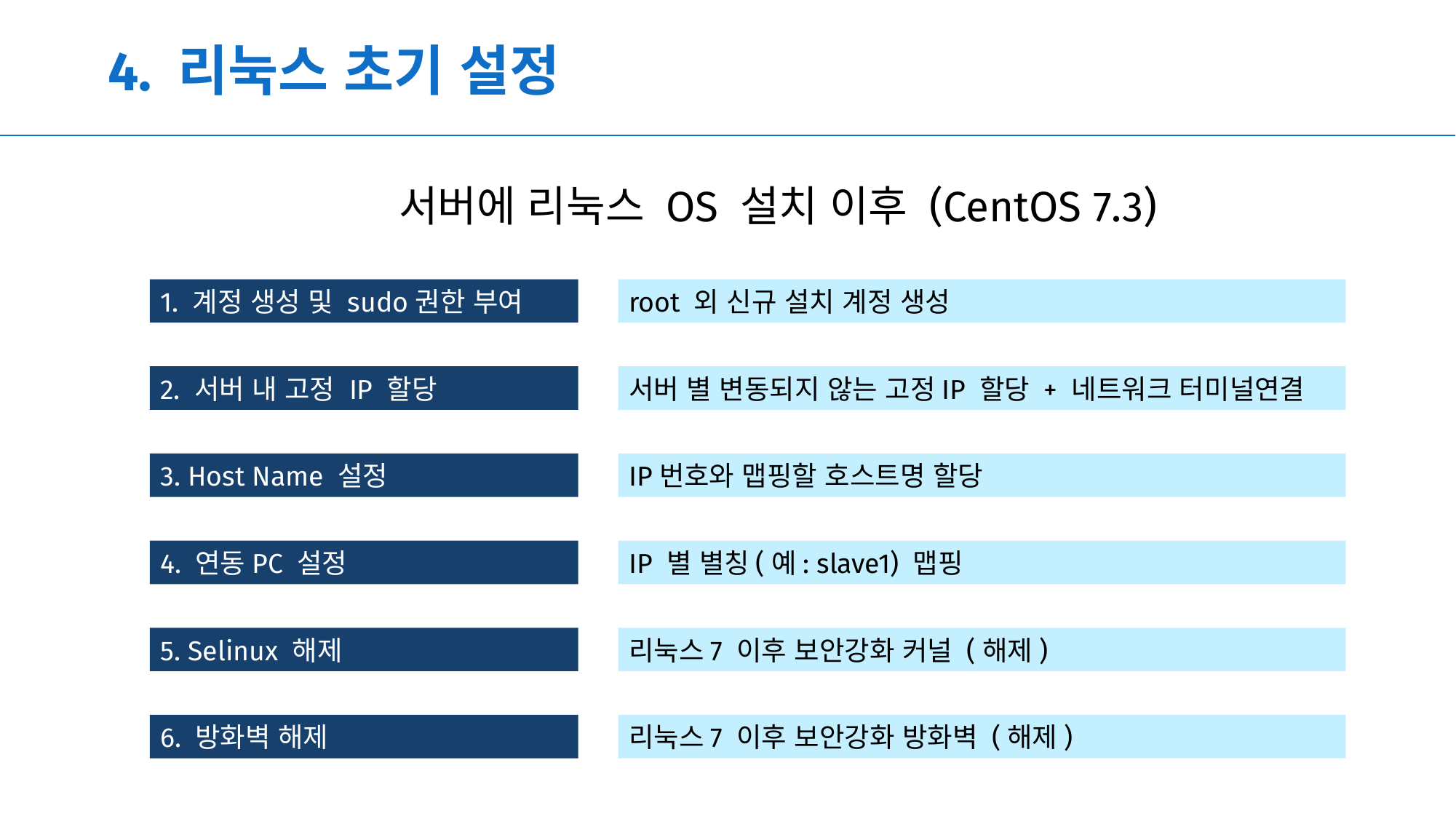

# 4. 리눅스 초기 설정
 서버에 리눅스 OS 설치 이후 (CentOS 7.3)
1. 계정 생성 및 sudo권한 부여
root 외 신규 설치 계정 생성
2. 서버 내 고정 IP 할당
서버 별 변동되지 않는 고정IP 할당 + 네트워크 터미널연결
3. Host Name 설정
IP번호와 맵핑할 호스트명 할당
4. 연동PC 설정
IP 별 별칭(예: slave1) 맵핑
5. Selinux 해제
리눅스7 이후 보안강화 커널 (해제)
6. 방화벽 해제
리눅스7 이후 보안강화 방화벽 (해제)